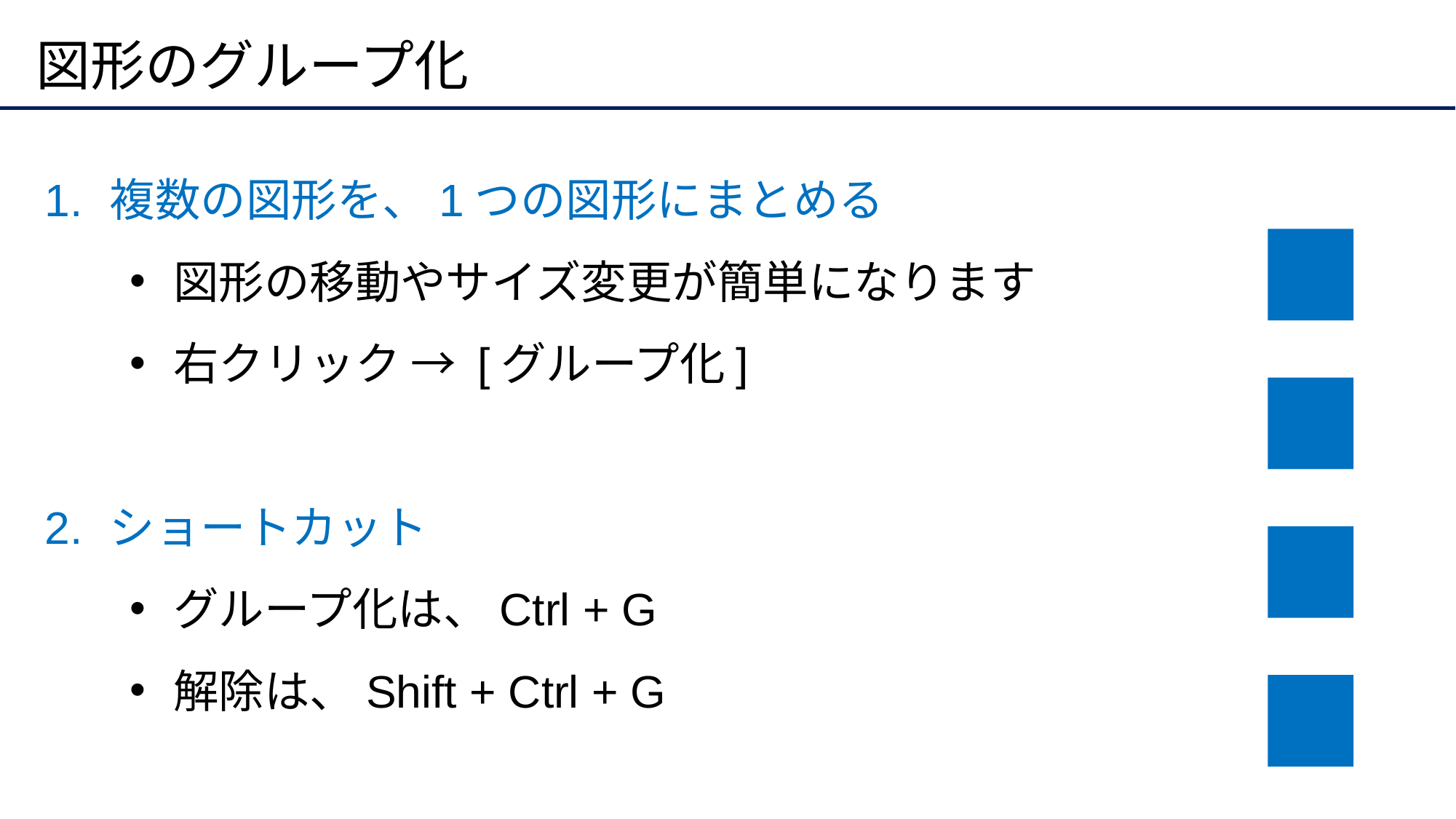

# 図形のグループ化
複数の図形を、1つの図形にまとめる
図形の移動やサイズ変更が簡単になります
右クリック → [グループ化]

ショートカット
グループ化は、Ctrl + G
解除は、Shift + Ctrl + G